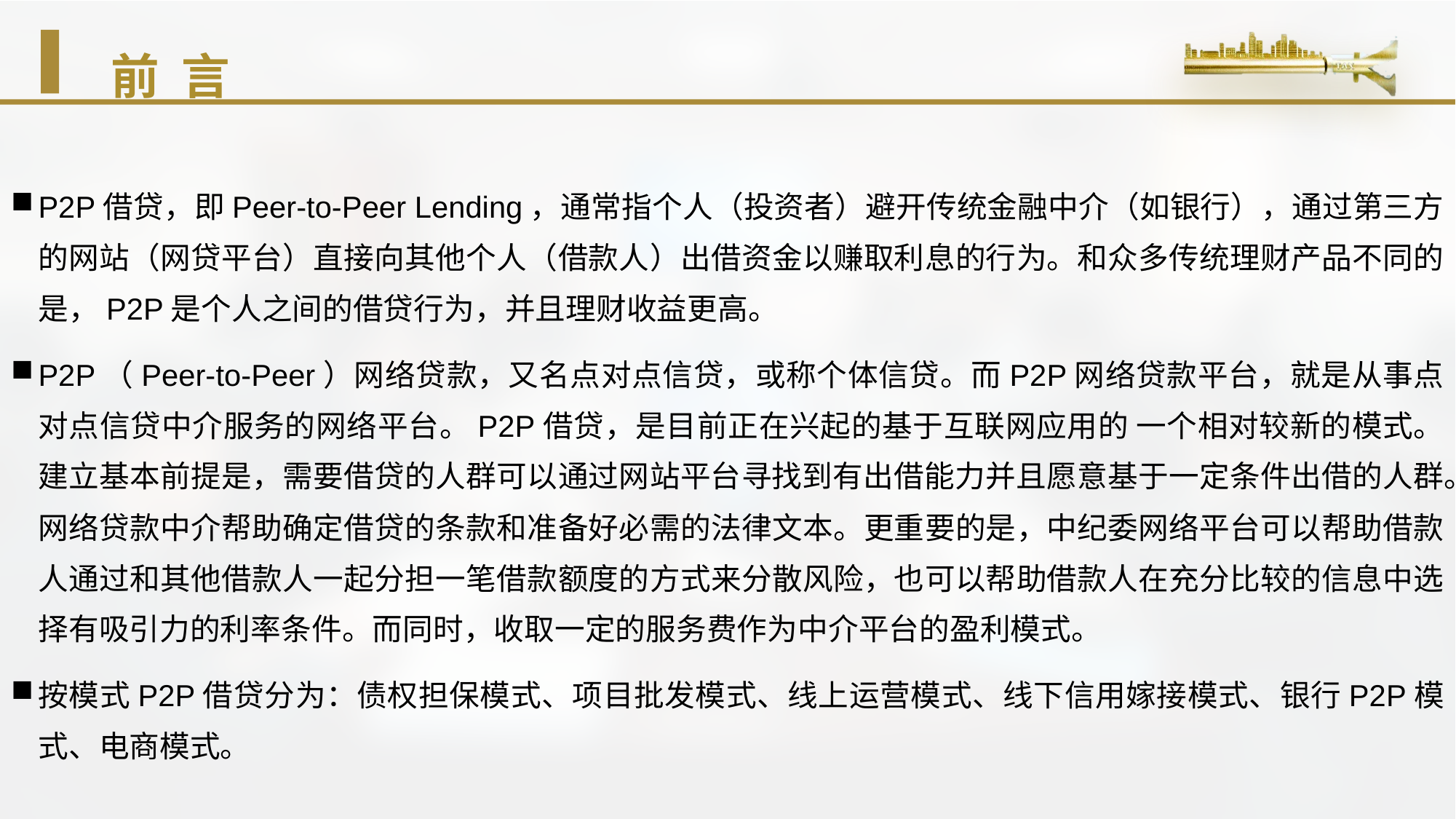

# 前  言
P2P借贷，即Peer-to-Peer Lending，通常指个人（投资者）避开传统金融中介（如银行），通过第三方的网站（网贷平台）直接向其他个人（借款人）出借资金以赚取利息的行为。和众多传统理财产品不同的是，P2P是个人之间的借贷行为，并且理财收益更高。
P2P（Peer-to-Peer）网络贷款，又名点对点信贷，或称个体信贷。而P2P网络贷款平台，就是从事点对点信贷中介服务的网络平台。P2P借贷，是目前正在兴起的基于互联网应用的 一个相对较新的模式。建立基本前提是，需要借贷的人群可以通过网站平台寻找到有出借能力并且愿意基于一定条件出借的人群。网络贷款中介帮助确定借贷的条款和准备好必需的法律文本。更重要的是，中纪委网络平台可以帮助借款人通过和其他借款人一起分担一笔借款额度的方式来分散风险，也可以帮助借款人在充分比较的信息中选择有吸引力的利率条件。而同时，收取一定的服务费作为中介平台的盈利模式。
按模式P2P借贷分为：债权担保模式、项目批发模式、线上运营模式、线下信用嫁接模式、银行P2P模式、电商模式。